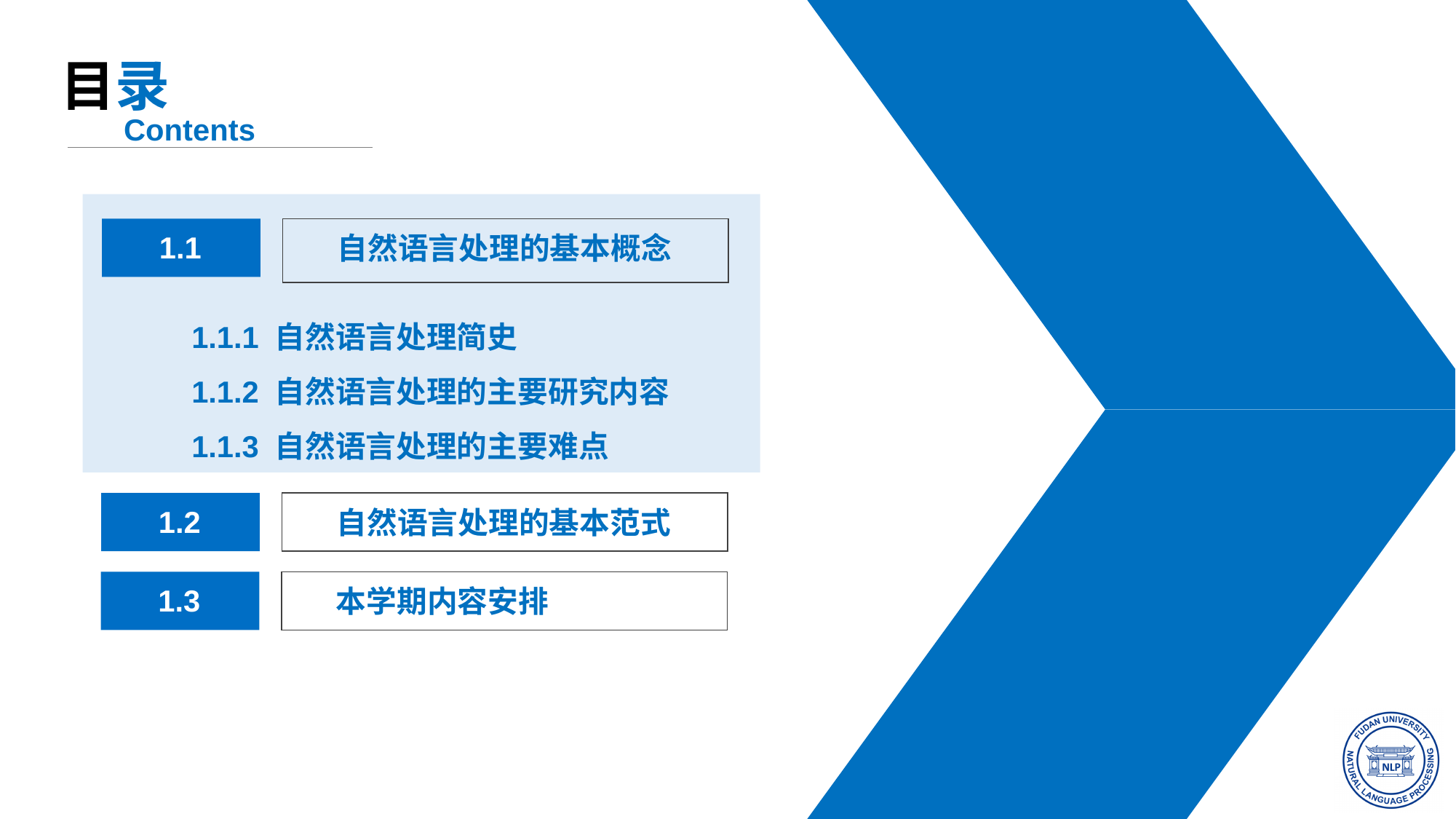

目录
Contents

自然语言处理的基本概念

1.1
1.1.1 自然语言处理简史
1.1.2 自然语言处理的主要研究内容
1.1.3 自然语言处理的主要难点

1.2

自然语言处理的基本范式

1.3

本学期内容安排
3